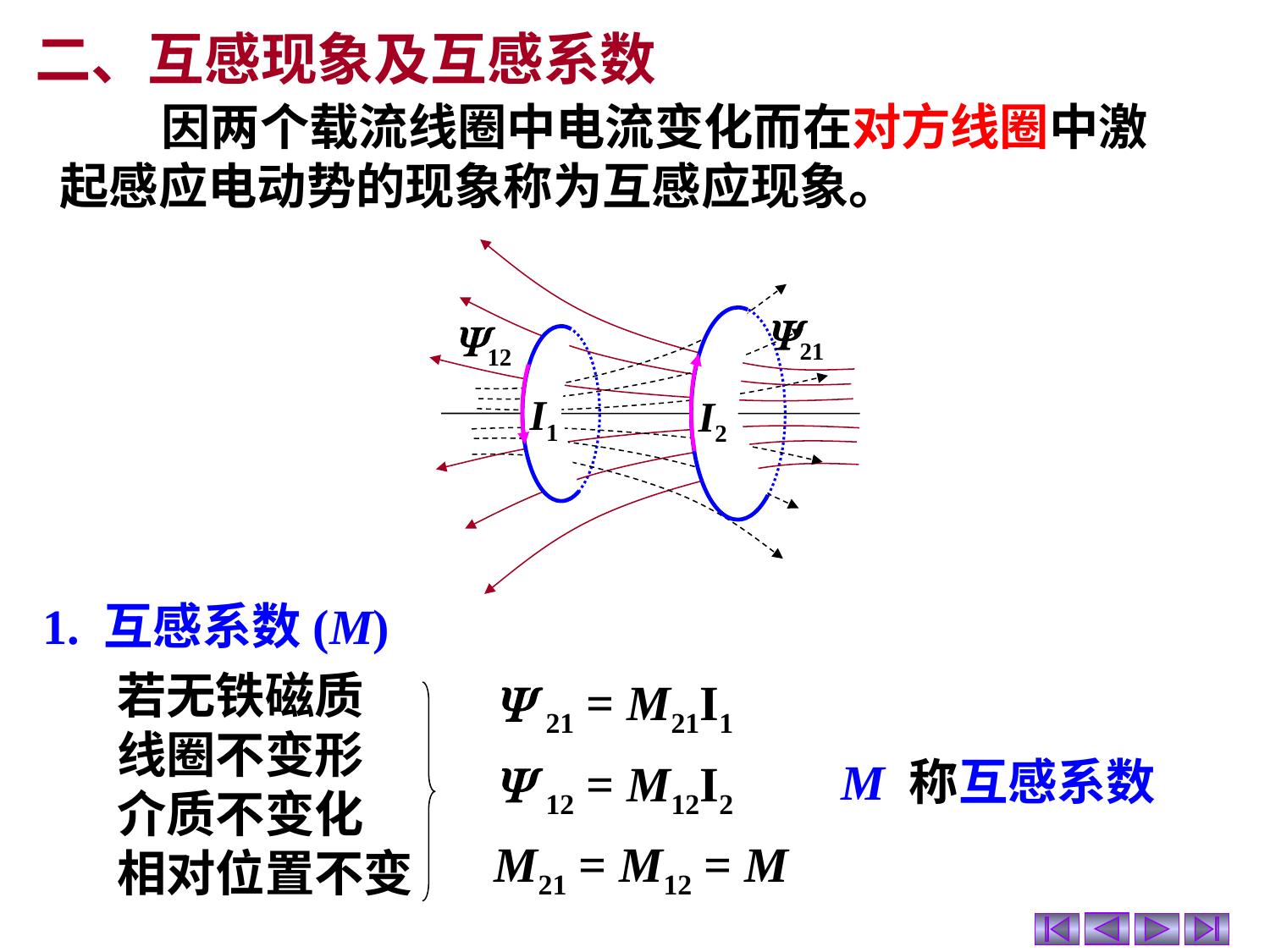

二、互感现象及互感系数
        因两个载流线圈中电流变化而在对方线圈中激起感应电动势的现象称为互感应现象。

Ψ21
Ψ12
I1
I2
1. 互感系数(M)
Ψ 21 = M21I1
Ψ 12 = M12I2
M21 = M12 = M
若无铁磁质
线圈不变形
介质不变化
相对位置不变

M 称互感系数
48